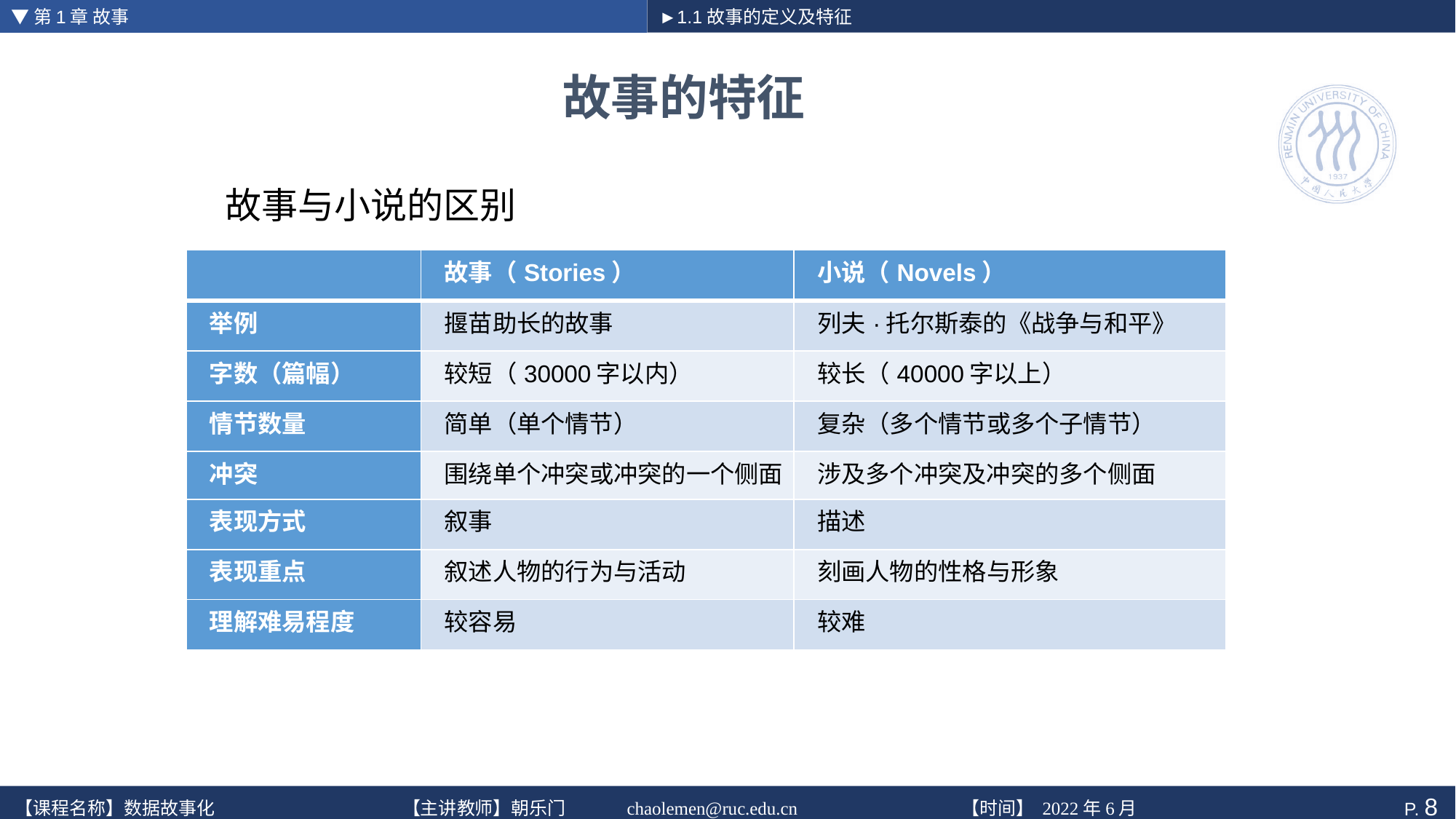

▼第1章 故事
►1.1故事的定义及特征
# 故事的特征
 故事与小说的区别
|  | 故事（Stories） | 小说（Novels） |
| --- | --- | --- |
| 举例 | 揠苗助长的故事 | 列夫·托尔斯泰的《战争与和平》 |
| 字数（篇幅） | 较短（30000字以内） | 较长（40000字以上） |
| 情节数量 | 简单（单个情节） | 复杂（多个情节或多个子情节） |
| 冲突 | 围绕单个冲突或冲突的一个侧面 | 涉及多个冲突及冲突的多个侧面 |
| 表现方式 | 叙事 | 描述 |
| 表现重点 | 叙述人物的行为与活动 | 刻画人物的性格与形象 |
| 理解难易程度 | 较容易 | 较难 |